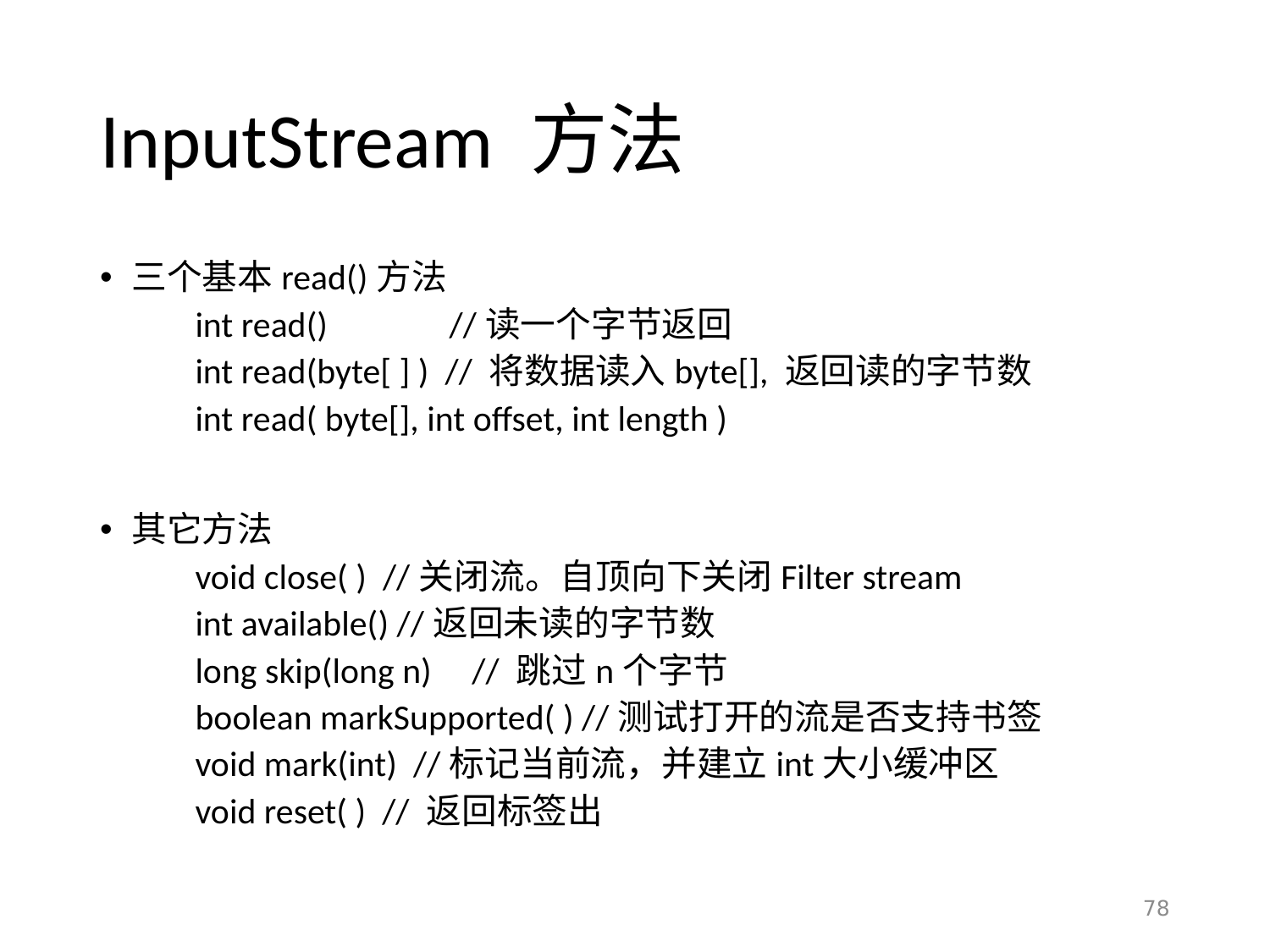

# InputStream 方法
三个基本read()方法
	int read()	//读一个字节返回
	int read(byte[ ] )  // 将数据读入byte[], 返回读的字节数
	int read( byte[], int offset, int length )

其它方法
	void close( )  //关闭流。自顶向下关闭Filter stream
	int available() //返回未读的字节数
	long skip(long n)     // 跳过n个字节
	boolean markSupported( ) //测试打开的流是否支持书签
	void mark(int)  //标记当前流，并建立int大小缓冲区
	void reset( )  // 返回标签出

78